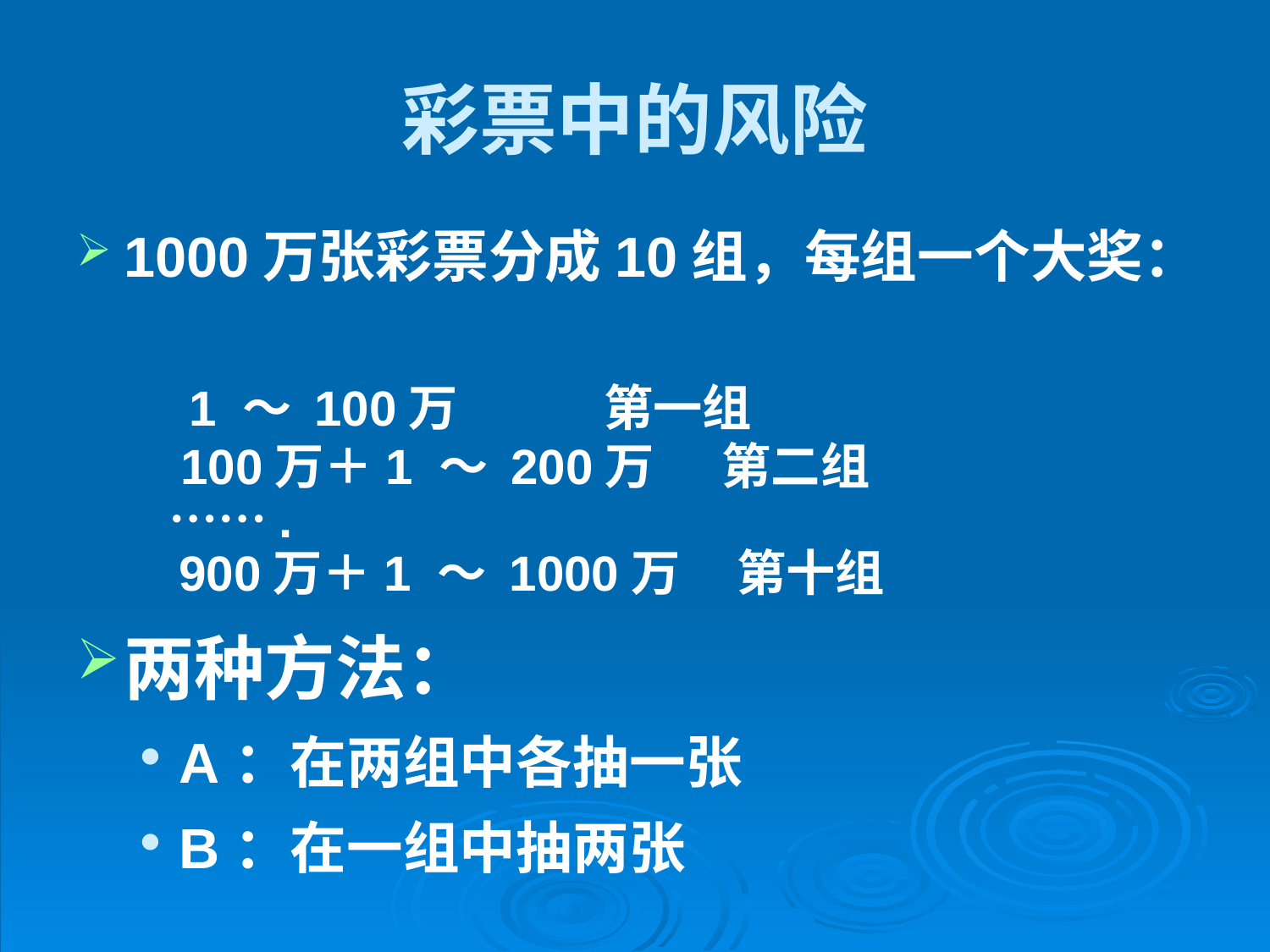

# 彩票中的风险
1000万张彩票分成10组，每组一个大奖：
   1 ～ 100万             第一组
    100万＋1 ～ 200万      第二组
    …….
    900万＋1 ～ 1000万     第十组
两种方法：
A：在两组中各抽一张
B：在一组中抽两张